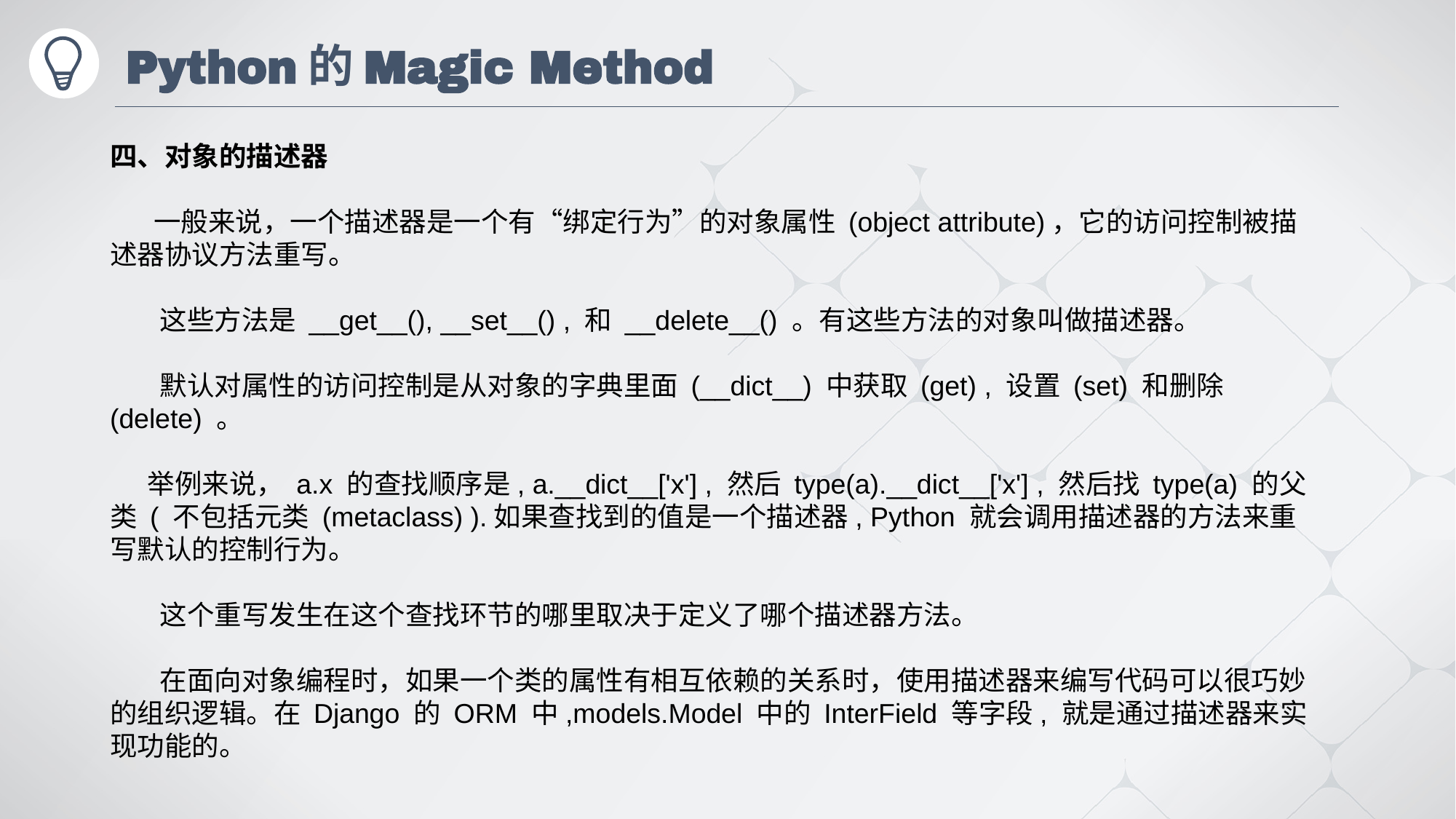

# Python的Magic Method
四、对象的描述器

      一般来说，一个描述器是一个有“绑定行为”的对象属性 (object attribute)，它的访问控制被描述器协议方法重写。

       这些方法是 __get__(), __set__() , 和 __delete__() 。有这些方法的对象叫做描述器。

       默认对属性的访问控制是从对象的字典里面 (__dict__) 中获取 (get) , 设置 (set) 和删除 (delete) 。

     举例来说， a.x 的查找顺序是, a.__dict__['x'] , 然后 type(a).__dict__['x'] , 然后找 type(a) 的父类 ( 不包括元类 (metaclass) ).如果查找到的值是一个描述器, Python 就会调用描述器的方法来重写默认的控制行为。

       这个重写发生在这个查找环节的哪里取决于定义了哪个描述器方法。

       在面向对象编程时，如果一个类的属性有相互依赖的关系时，使用描述器来编写代码可以很巧妙的组织逻辑。在 Django 的 ORM 中,models.Model 中的 InterField 等字段, 就是通过描述器来实现功能的。